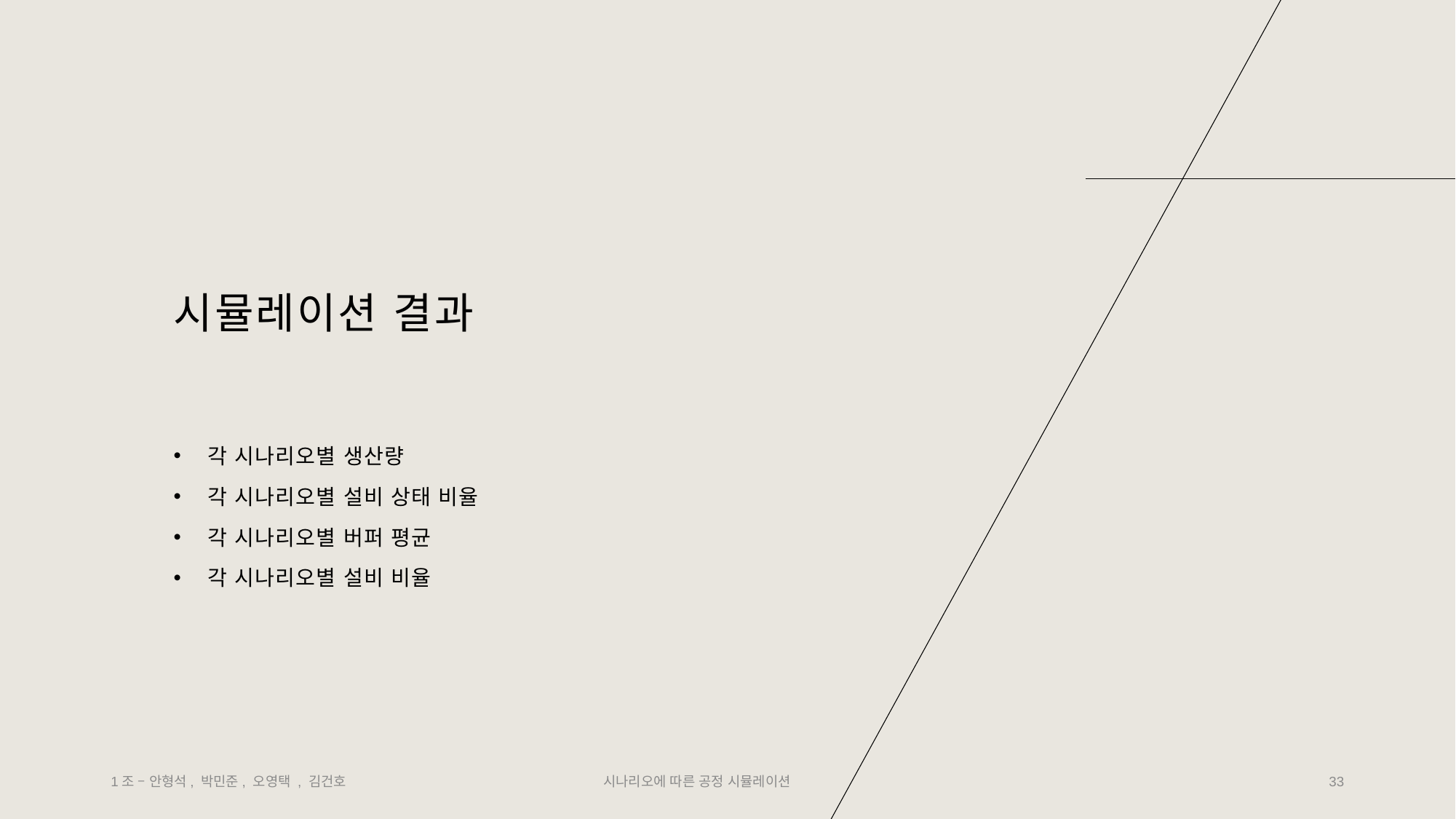

# 시뮬레이션 결과
각 시나리오별 생산량
각 시나리오별 설비 상태 비율
각 시나리오별 버퍼 평균
각 시나리오별 설비 비율
1조 – 안형석, 박민준, 오영택 , 김건호
시나리오에 따른 공정 시뮬레이션
33